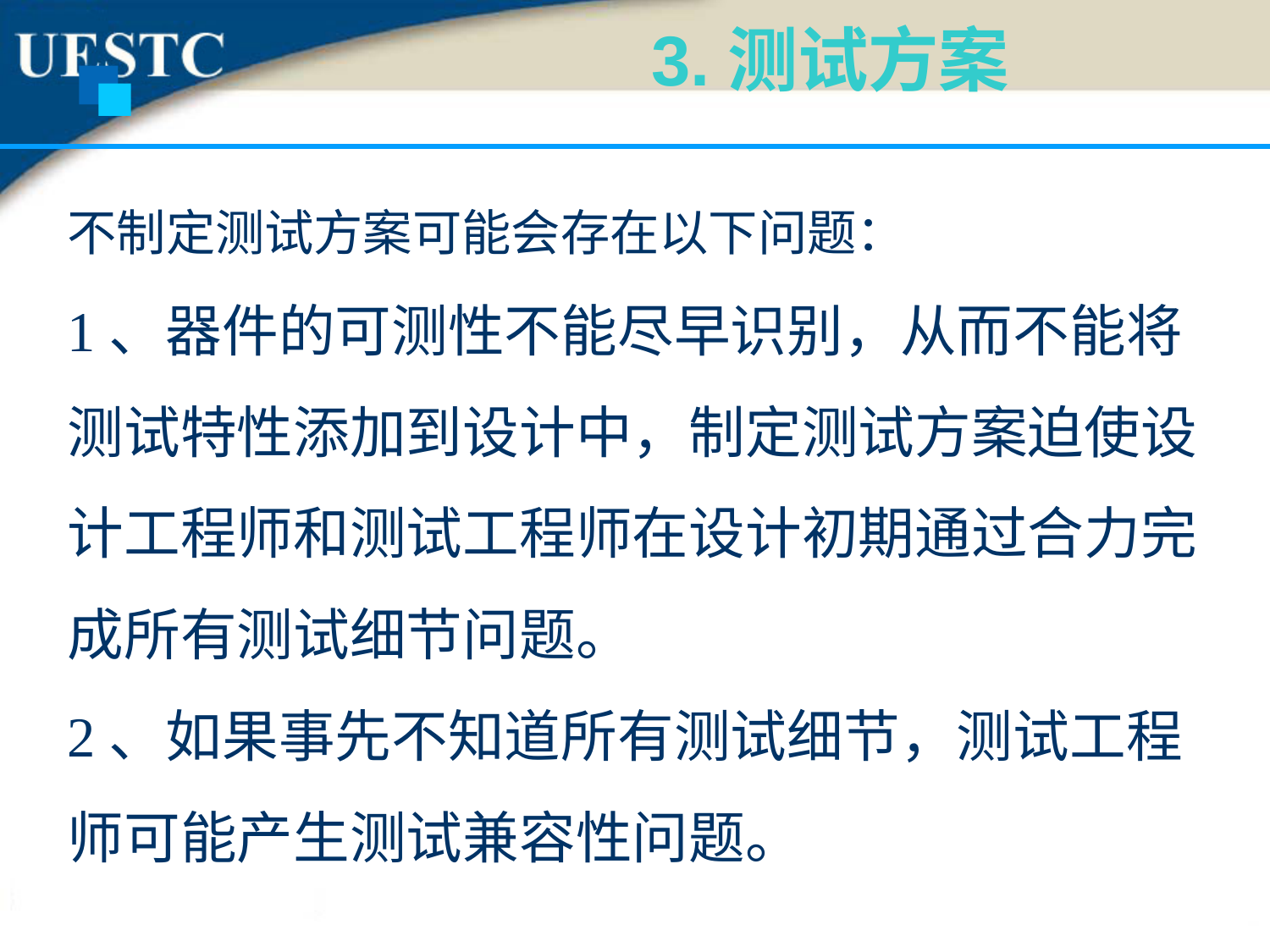

3.测试方案

不制定测试方案可能会存在以下问题：
1、器件的可测性不能尽早识别，从而不能将测试特性添加到设计中，制定测试方案迫使设计工程师和测试工程师在设计初期通过合力完成所有测试细节问题。
2、如果事先不知道所有测试细节，测试工程师可能产生测试兼容性问题。